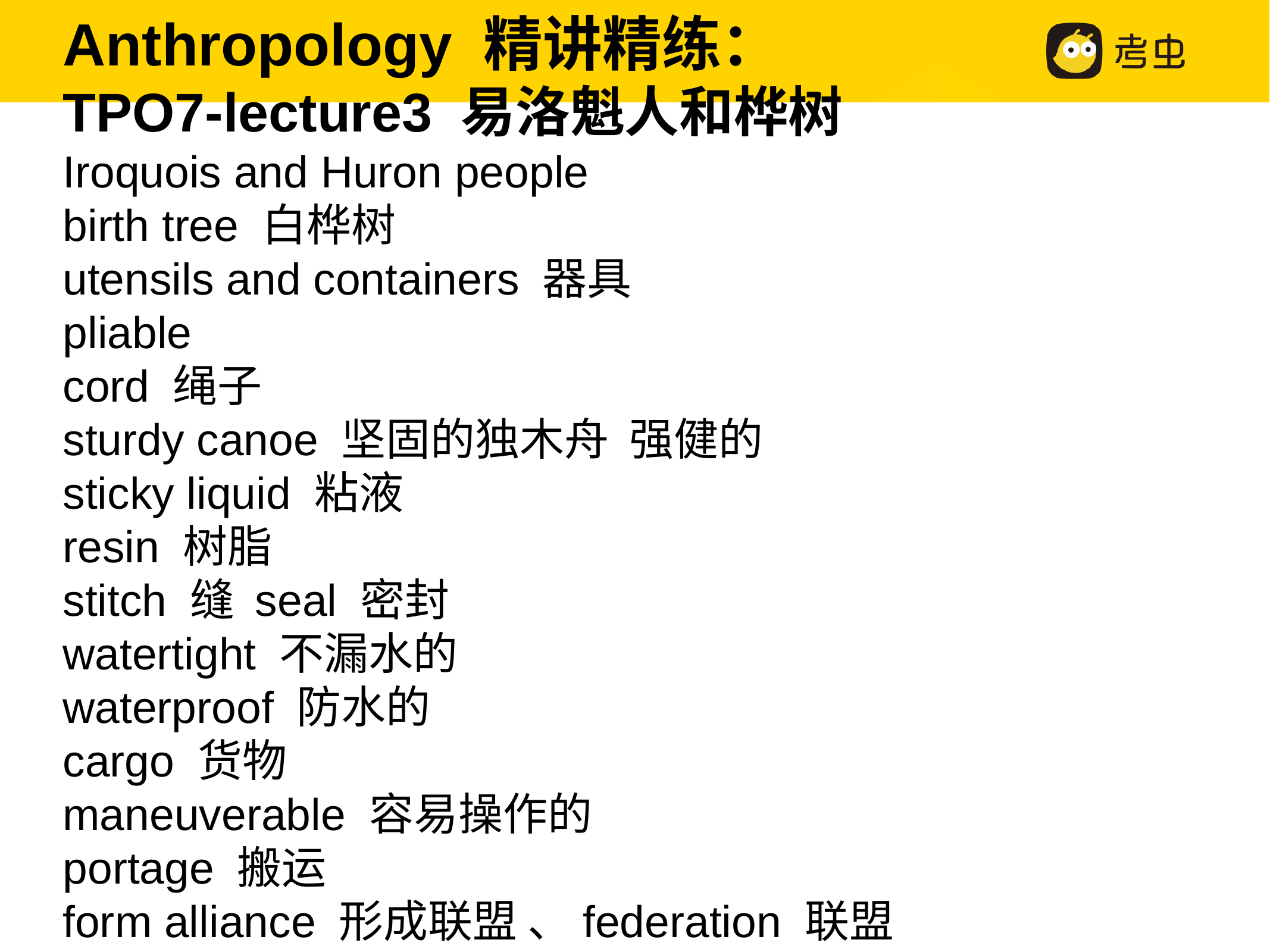

Anthropology 精讲精练：
TPO7-lecture3 易洛魁人和桦树
Iroquois and Huron people
birth tree 白桦树
utensils and containers 器具
pliable
cord 绳子
sturdy canoe 坚固的独木舟  强健的
sticky liquid 粘液
resin 树脂
stitch 缝 seal 密封
watertight 不漏水的
waterproof 防水的
cargo 货物
maneuverable 容易操作的
portage 搬运
form alliance 形成联盟 、federation 联盟